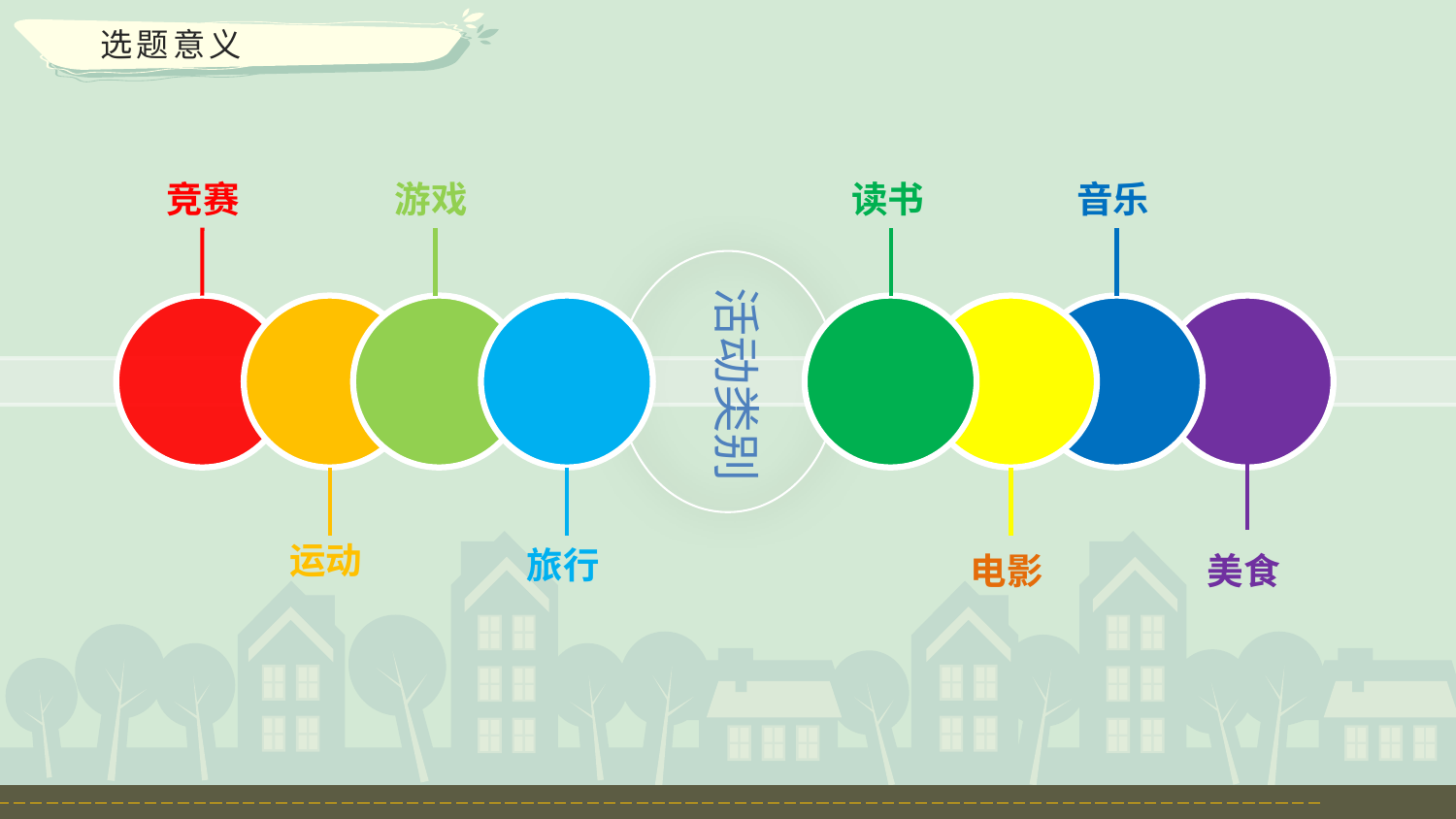

选题意义
竞赛
游戏
读书
音乐

活动类别

运动
旅行
电影
美食